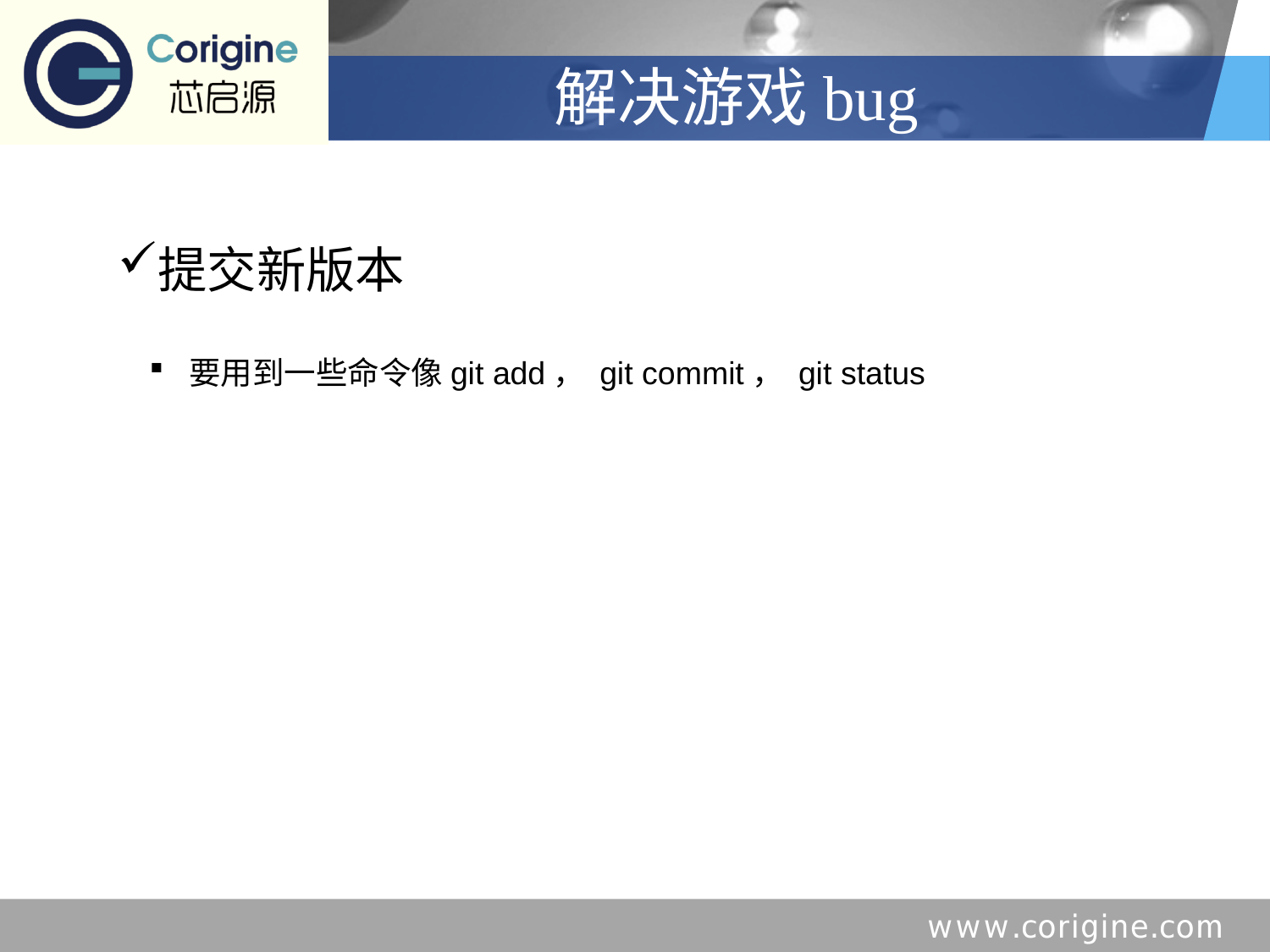

# 解决游戏bug
提交新版本

要用到一些命令像git add， git commit， git status